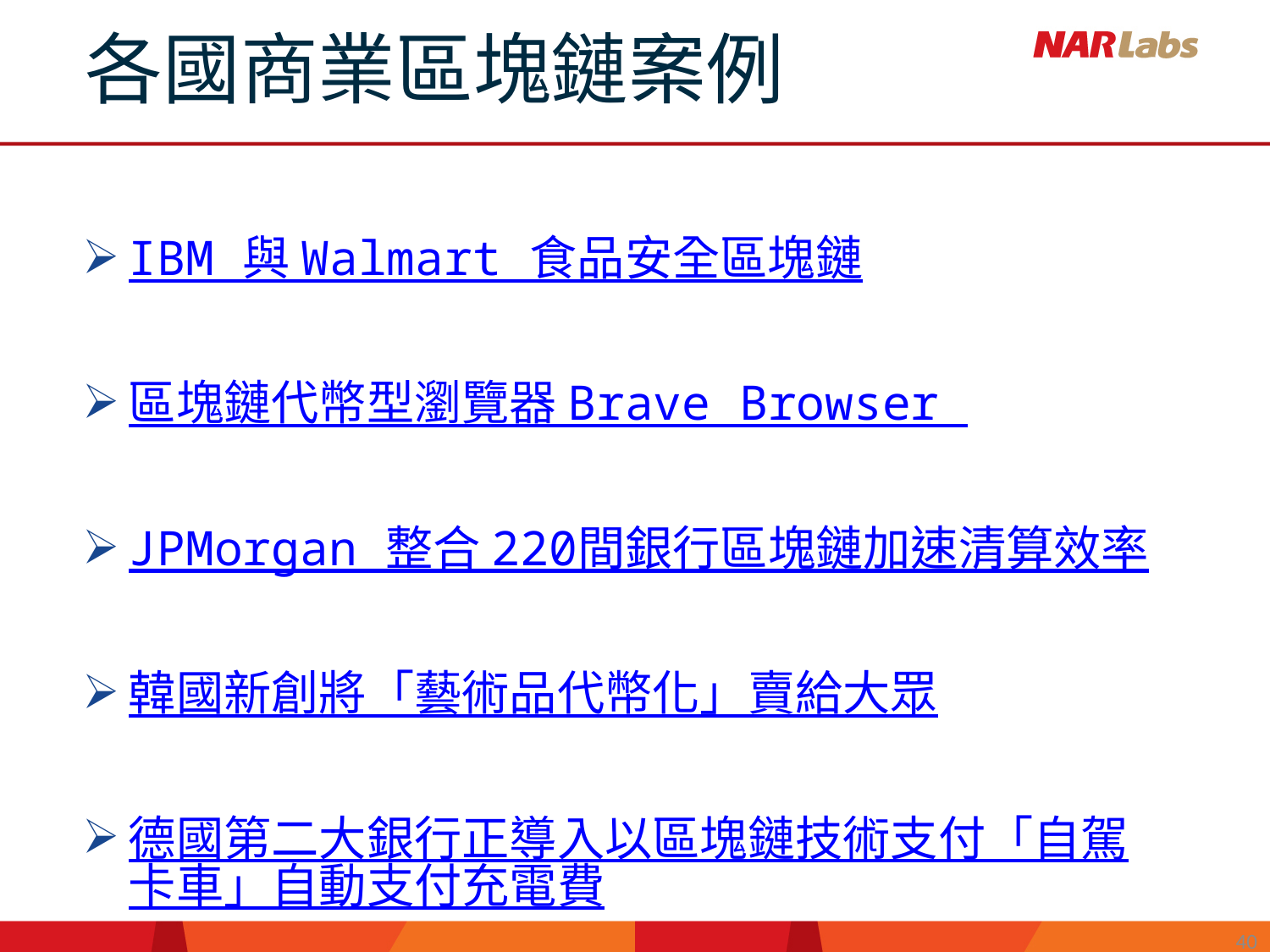

各國商業區塊鏈案例

IBM 與 Walmart 食品安全區塊鏈

區塊鏈代幣型瀏覽器 Brave Browser

JPMorgan 整合 220間銀行區塊鏈加速清算效率

韓國新創將「藝術品代幣化」賣給大眾

德國第二大銀行正導入以區塊鏈技術支付「自駕卡車」自動支付充電費

40